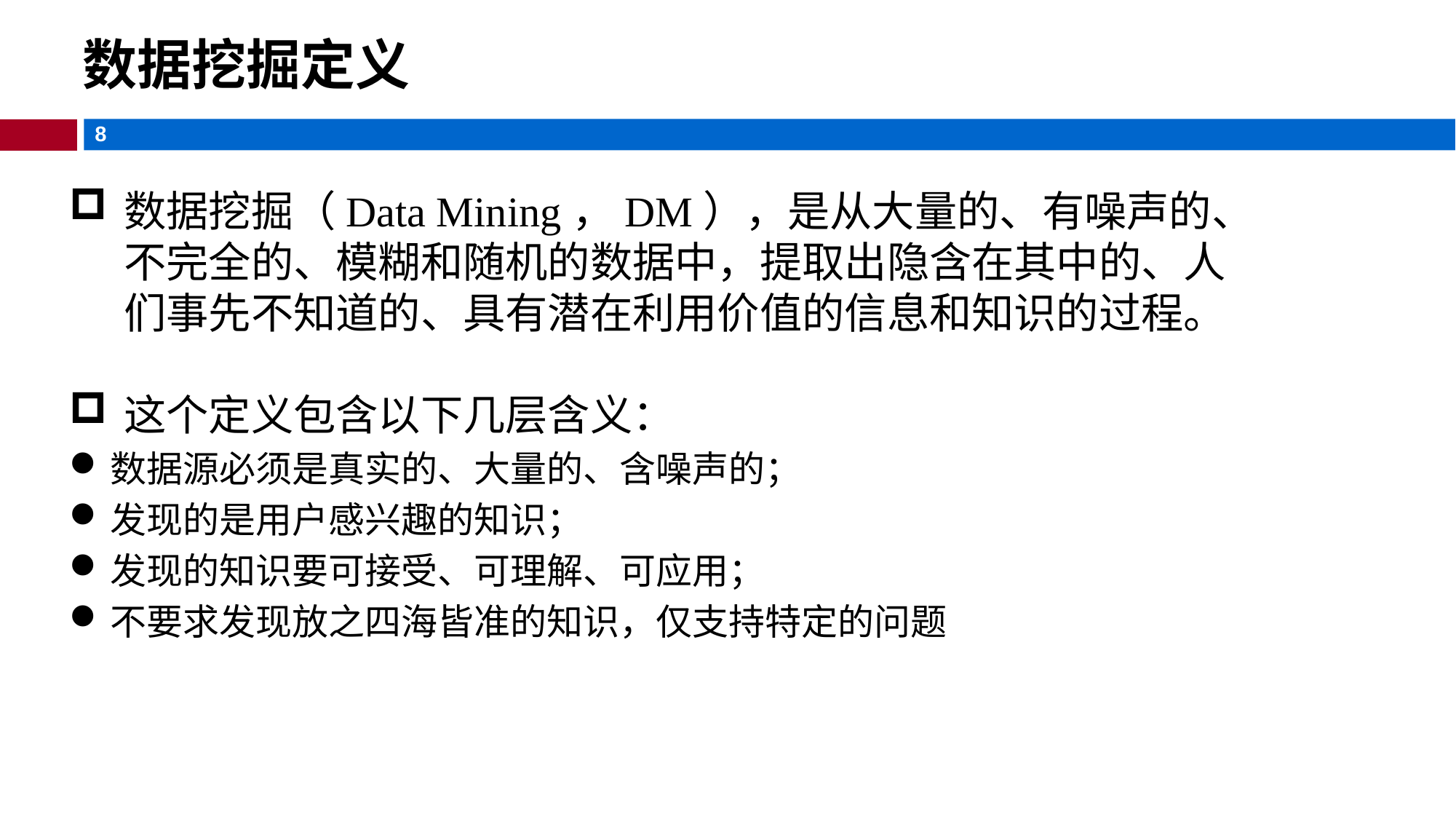

数据挖掘定义
数据挖掘（Data Mining，DM），是从大量的、有噪声的、不完全的、模糊和随机的数据中，提取出隐含在其中的、人们事先不知道的、具有潜在利用价值的信息和知识的过程。

这个定义包含以下几层含义：
数据源必须是真实的、大量的、含噪声的；
发现的是用户感兴趣的知识；
发现的知识要可接受、可理解、可应用；
不要求发现放之四海皆准的知识，仅支持特定的问题